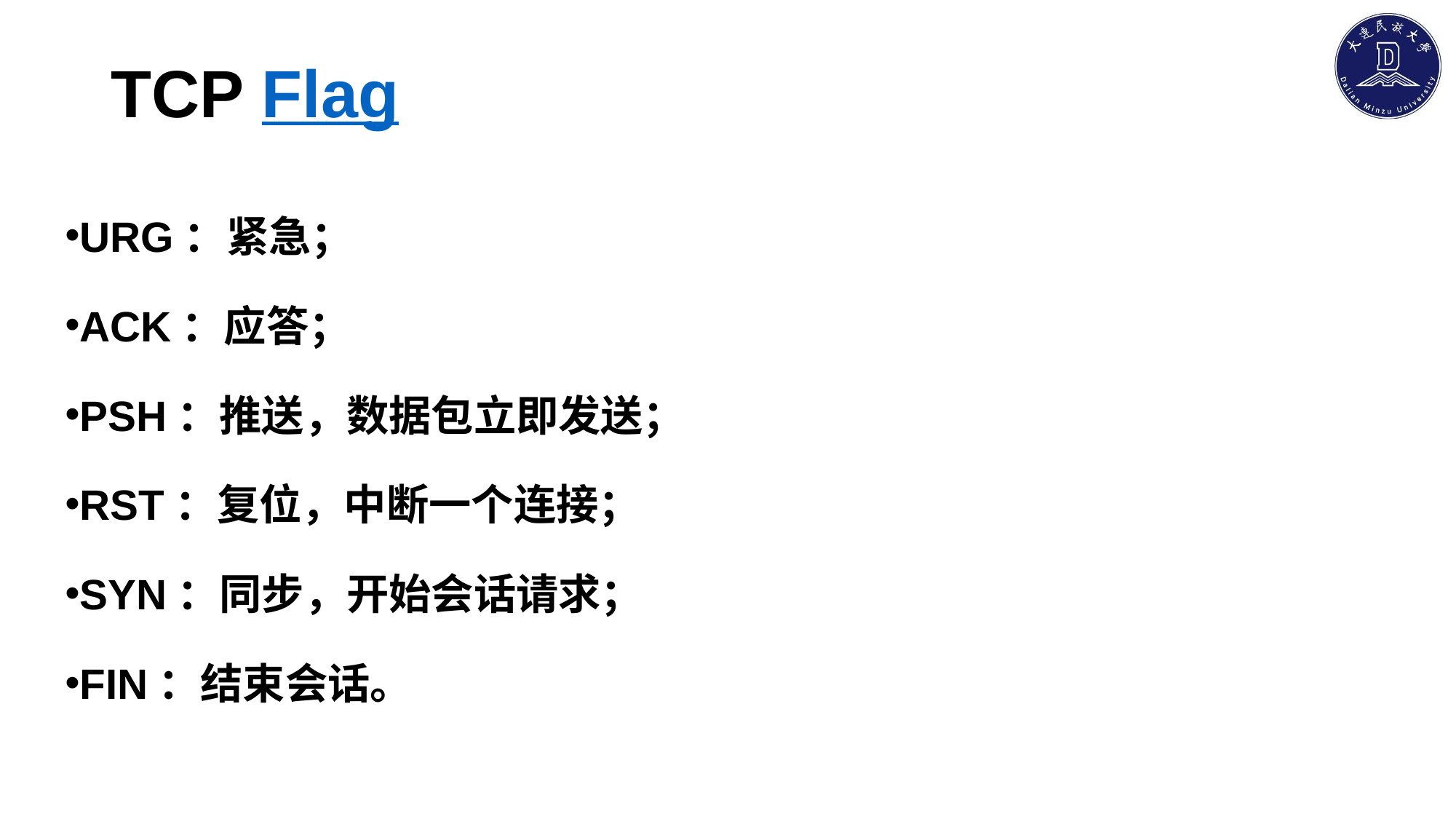

# TCP Flag
URG：紧急；
ACK：应答；
PSH：推送，数据包立即发送；
RST：复位，中断一个连接；
SYN：同步，开始会话请求；
FIN：结束会话。